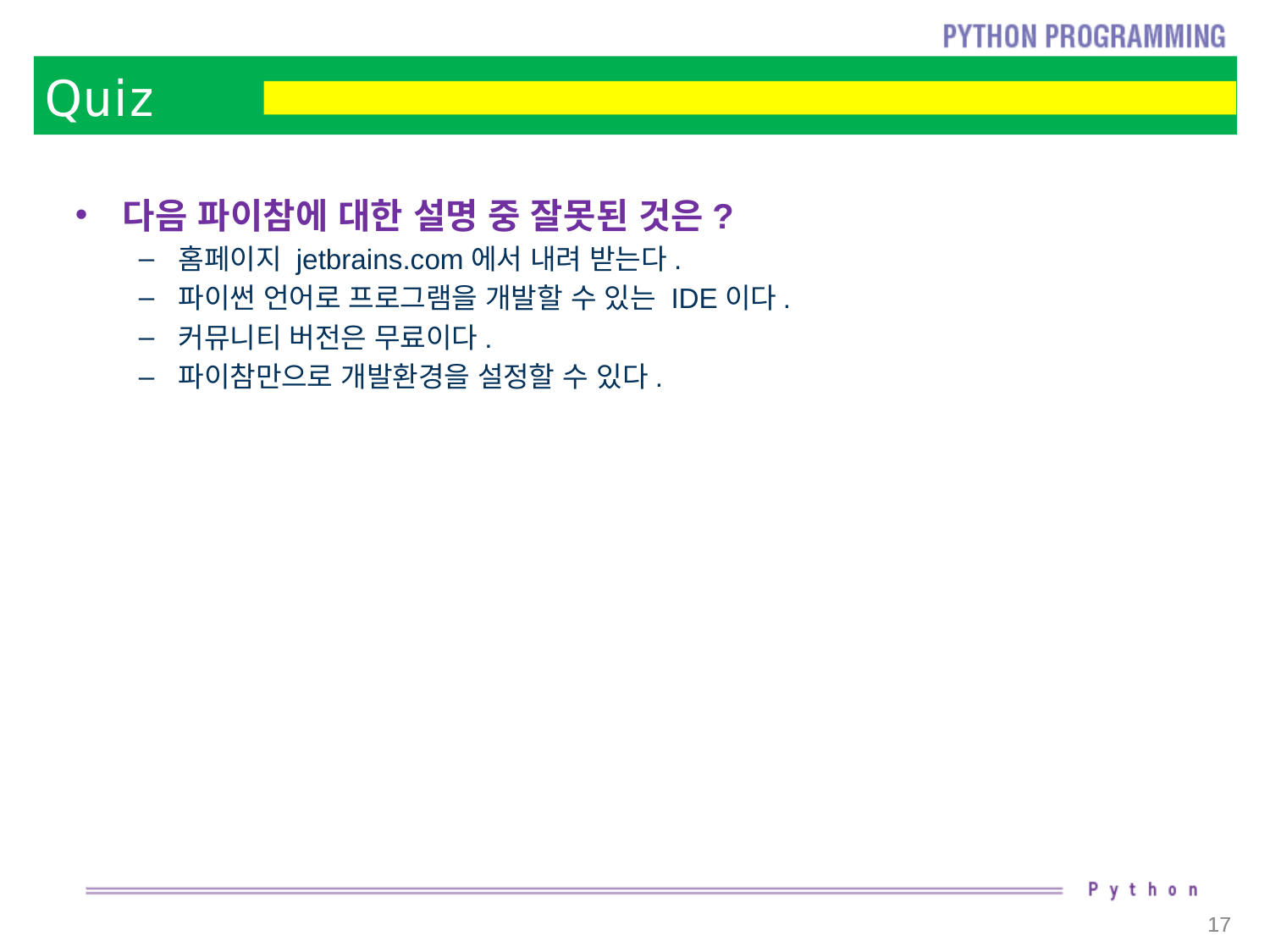

# Quiz

다음 파이참에 대한 설명 중 잘못된 것은?
홈페이지 jetbrains.com에서 내려 받는다.
파이썬 언어로 프로그램을 개발할 수 있는 IDE이다.
커뮤니티 버전은 무료이다.
파이참만으로 개발환경을 설정할 수 있다.

17